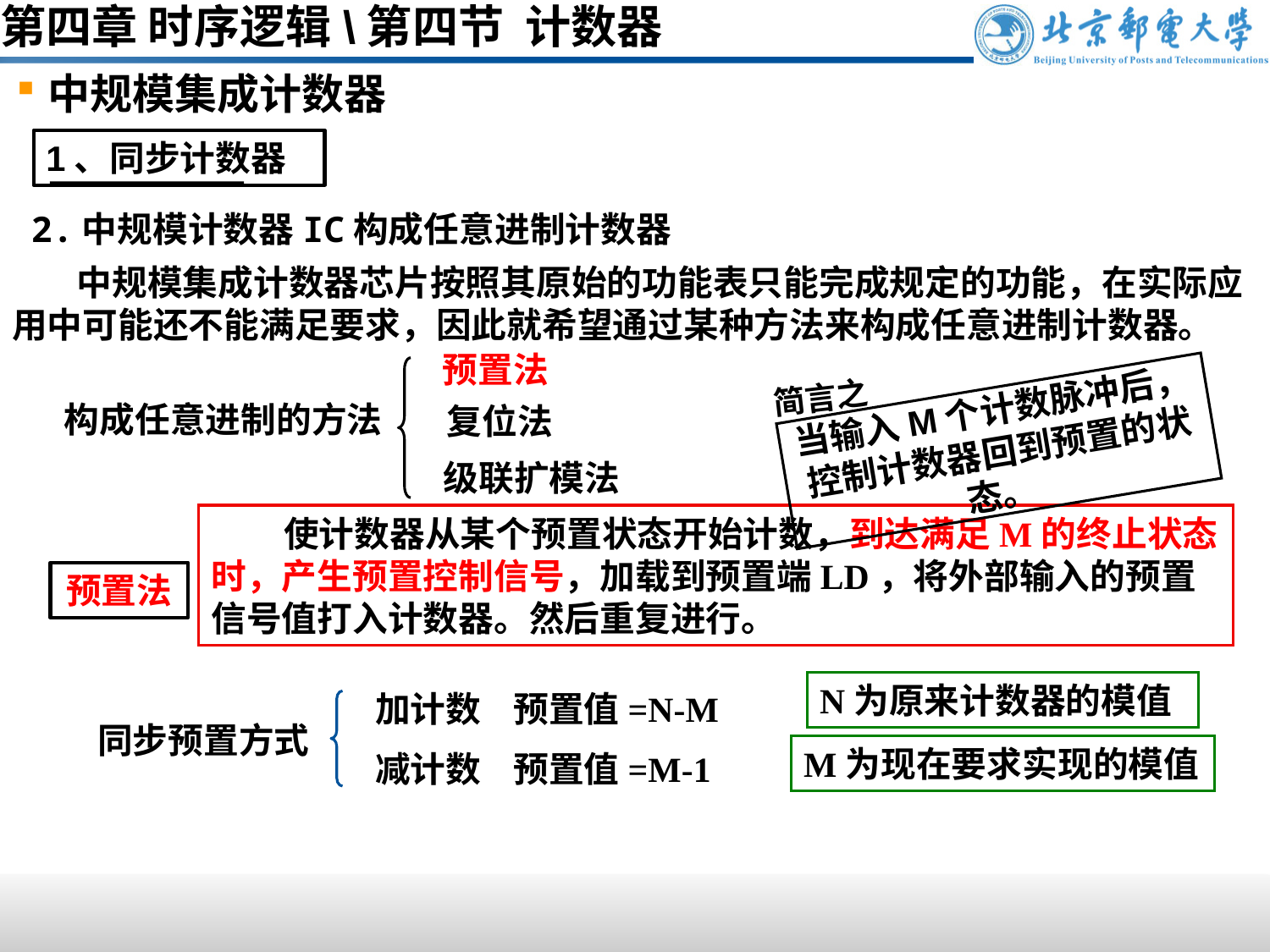

第四章 时序逻辑\第四节  计数器
中规模集成计数器

1、同步计数器

2.中规模计数器IC构成任意进制计数器
       中规模集成计数器芯片按照其原始的功能表只能完成规定的功能，在实际应用中可能还不能满足要求，因此就希望通过某种方法来构成任意进制计数器。
预置法

简言之
当输入M个计数脉冲后，控制计数器回到预置的状态。
构成任意进制的方法
复位法
级联扩模法
        使计数器从某个预置状态开始计数，到达满足M的终止状态时，产生预置控制信号，加载到预置端LD，将外部输入的预置信号值打入计数器。然后重复进行。
预置法
N为原来计数器的模值
加计数    预置值=N-M
减计数    预置值=M-1

同步预置方式
M为现在要求实现的模值